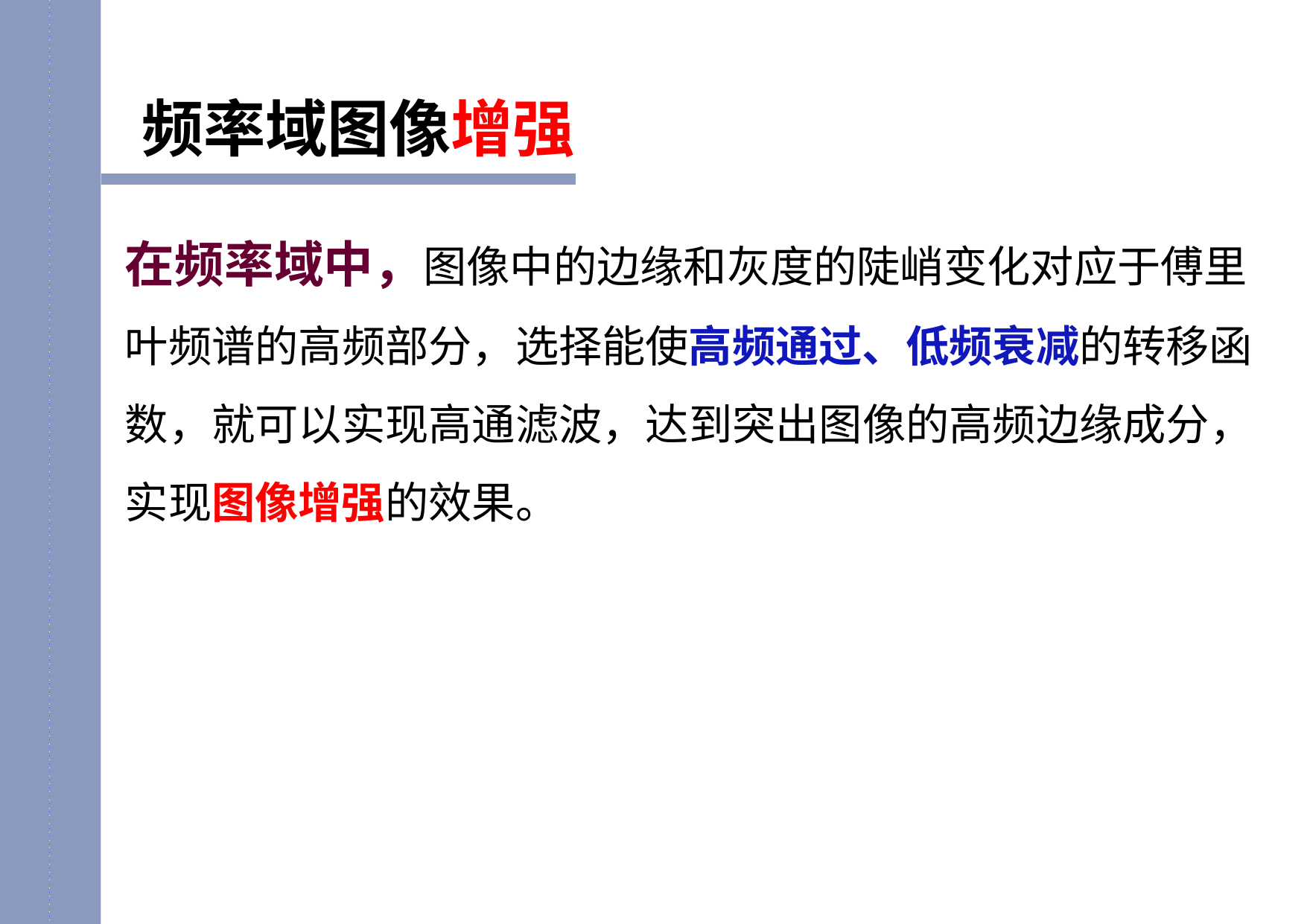

频率域图像增强
在频率域中，图像中的边缘和灰度的陡峭变化对应于傅里叶频谱的高频部分，选择能使高频通过、低频衰减的转移函数，就可以实现高通滤波，达到突出图像的高频边缘成分，实现图像增强的效果。